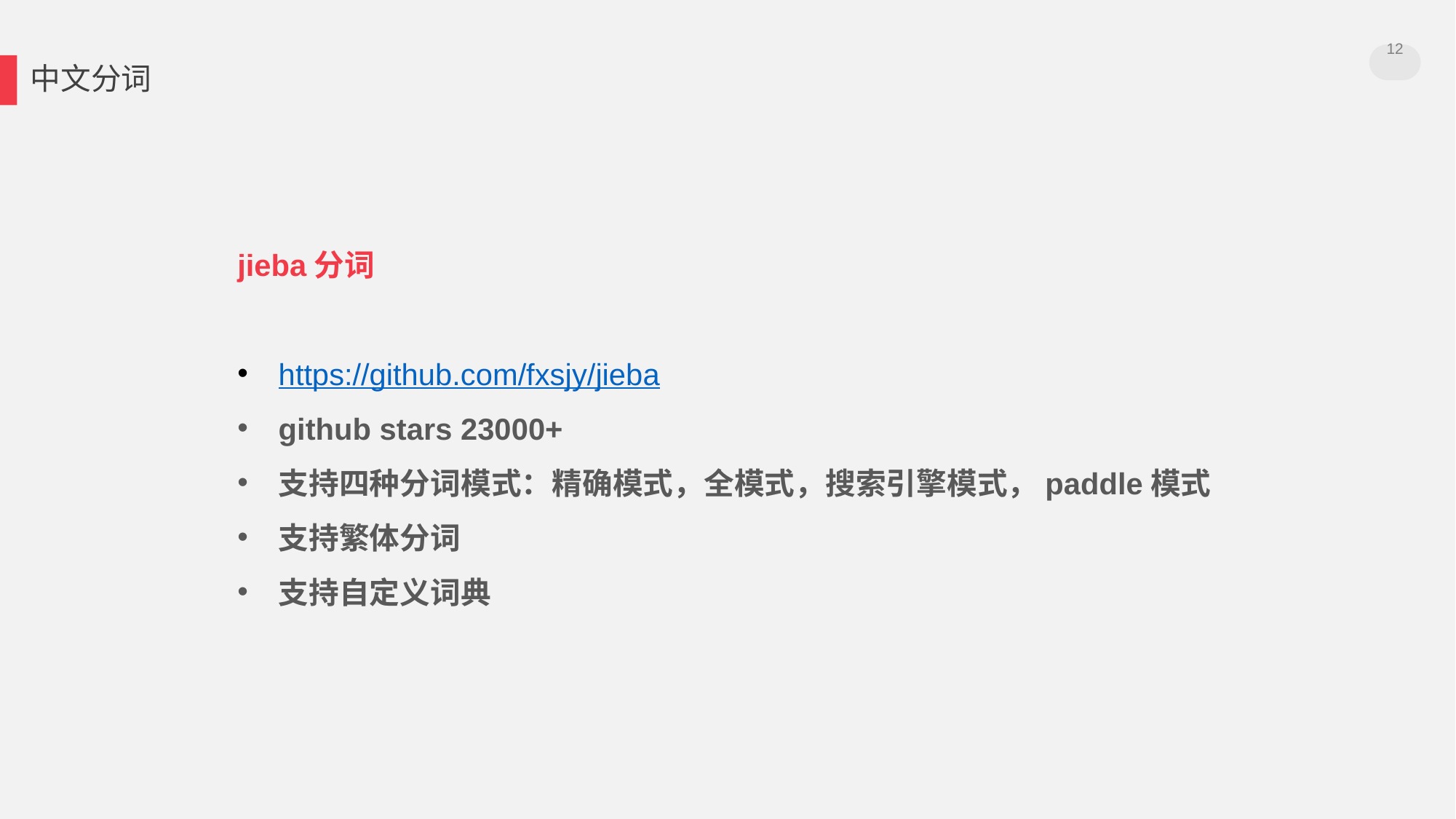

12
中文分词
jieba分词

https://github.com/fxsjy/jieba
github stars 23000+
支持四种分词模式：精确模式，全模式，搜索引擎模式，paddle模式
支持繁体分词
支持自定义词典